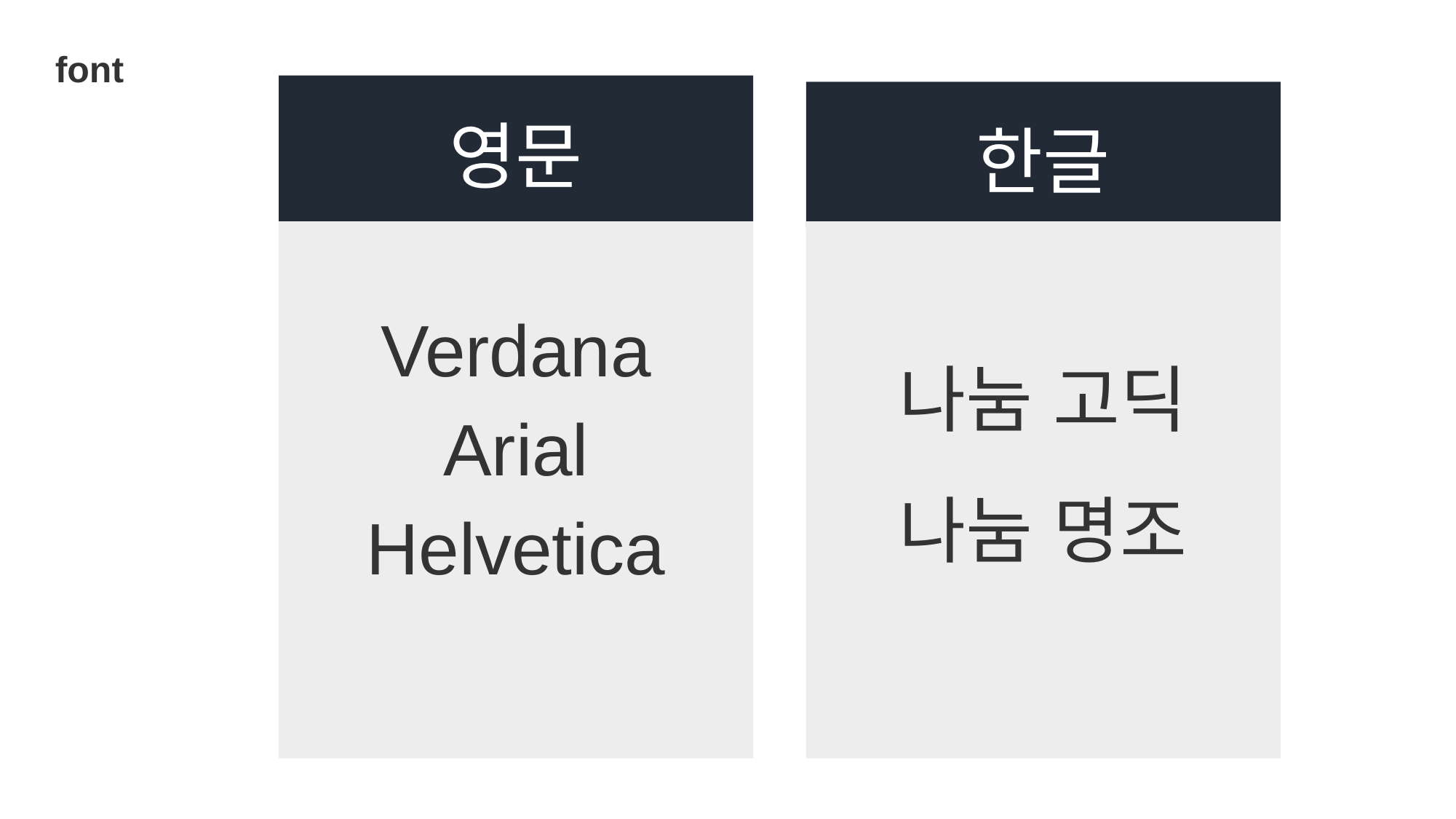

font

영문
한글

Verdana
나눔 고딕
Arial
나눔 명조
Helvetica